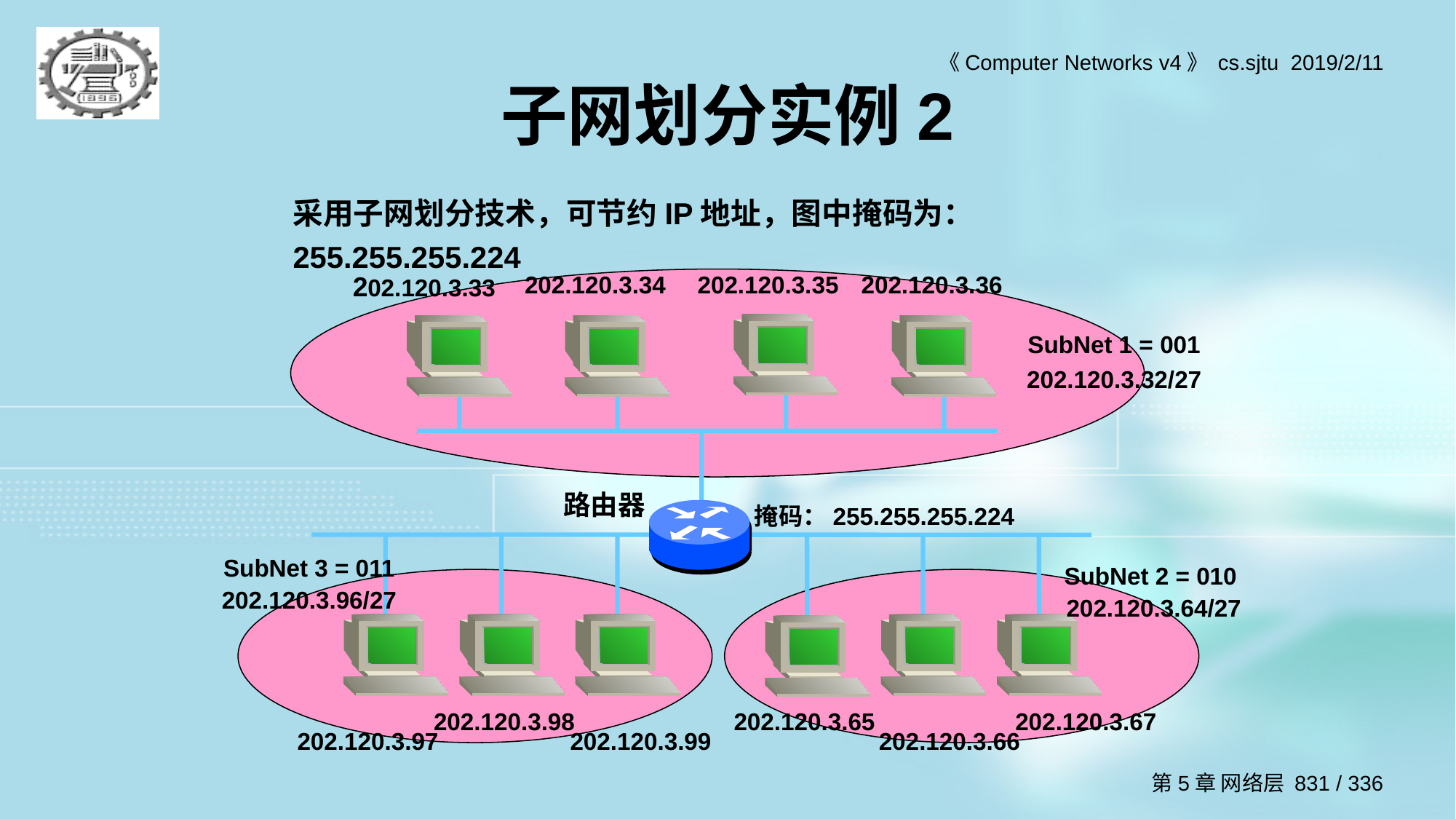

# 子网划分实例2
采用子网划分技术，可节约IP地址，图中掩码为：255.255.255.224
 202.120.3.33
 202.120.3.34
 202.120.3.35
 202.120.3.36

SubNet 1 = 001
  202.120.3.32/27

路由器

SubNet 3 = 011
202.120.3.96/27
SubNet 2 = 010
 202.120.3.64/27

 202.120.3.98
 202.120.3.65
 202.120.3.67
 202.120.3.97
 202.120.3.99
 202.120.3.66
掩码：255.255.255.224